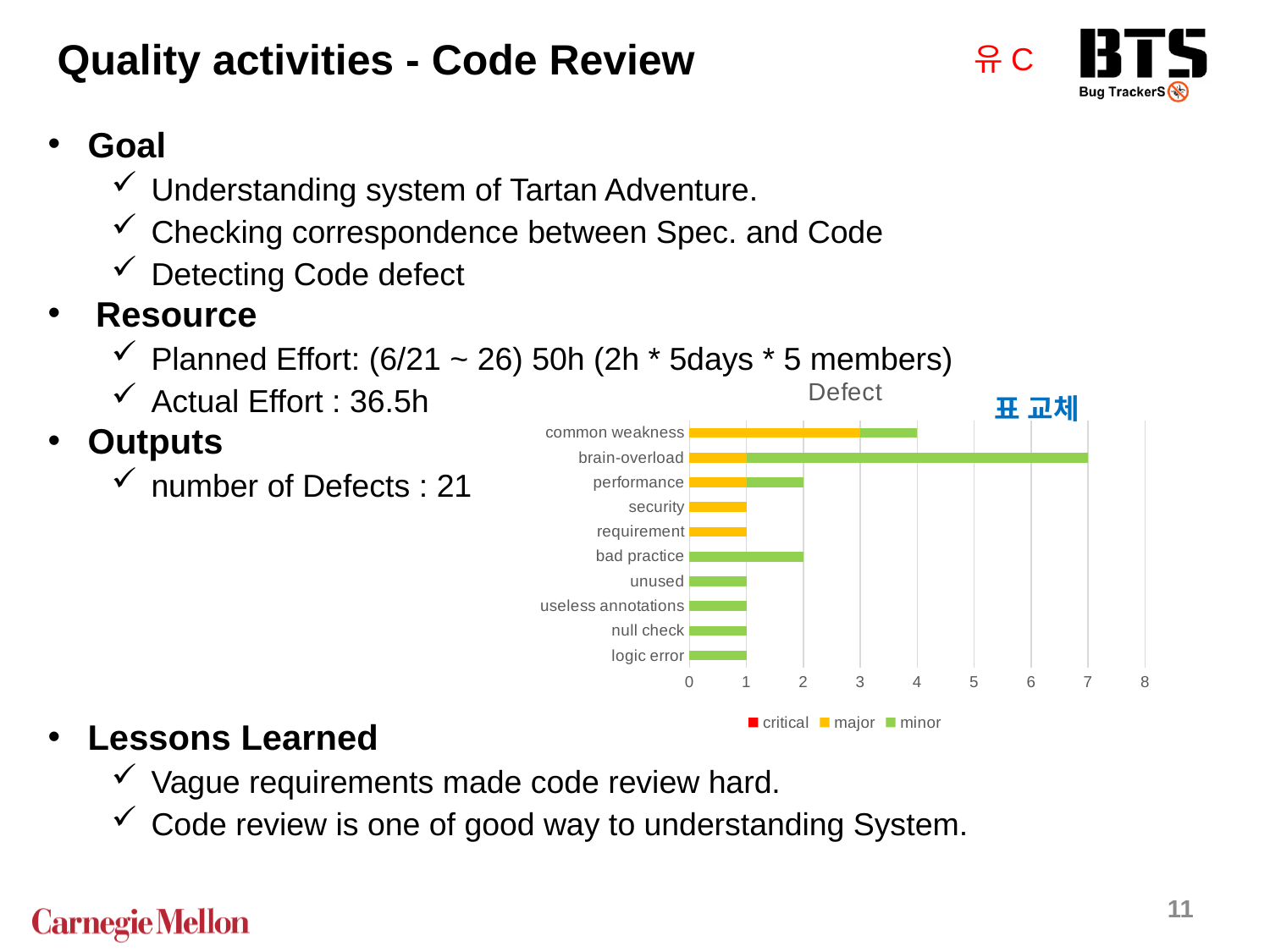

Quality activities - Code Review
유C
Goal
Understanding system of Tartan Adventure.
Checking correspondence between Spec. and Code
Detecting Code defect
Resource
Planned Effort: (6/21 ~ 26) 50h (2h * 5days * 5 members)
Actual Effort : 36.5h
Outputs
number of Defects : 21

Lessons Learned
Vague requirements made code review hard.
Code review is one of good way to understanding System.

### Chart: Defect

| Category | critical | major | minor |
|---|---|---|---|
| logic error | 0.0 | 0.0 | 1.0 |
| null check | 0.0 | 0.0 | 1.0 |
| useless annotations | 0.0 | 0.0 | 1.0 |
| unused | 0.0 | 0.0 | 1.0 |
| bad practice | 0.0 | 0.0 | 2.0 |
| requirement | 0.0 | 1.0 | 0.0 |
| security | 0.0 | 1.0 | 0.0 |
| performance | 0.0 | 1.0 | 1.0 |
| brain-overload | 0.0 | 1.0 | 6.0 |
| common weakness | 0.0 | 3.0 | 1.0 |
표 교체
11